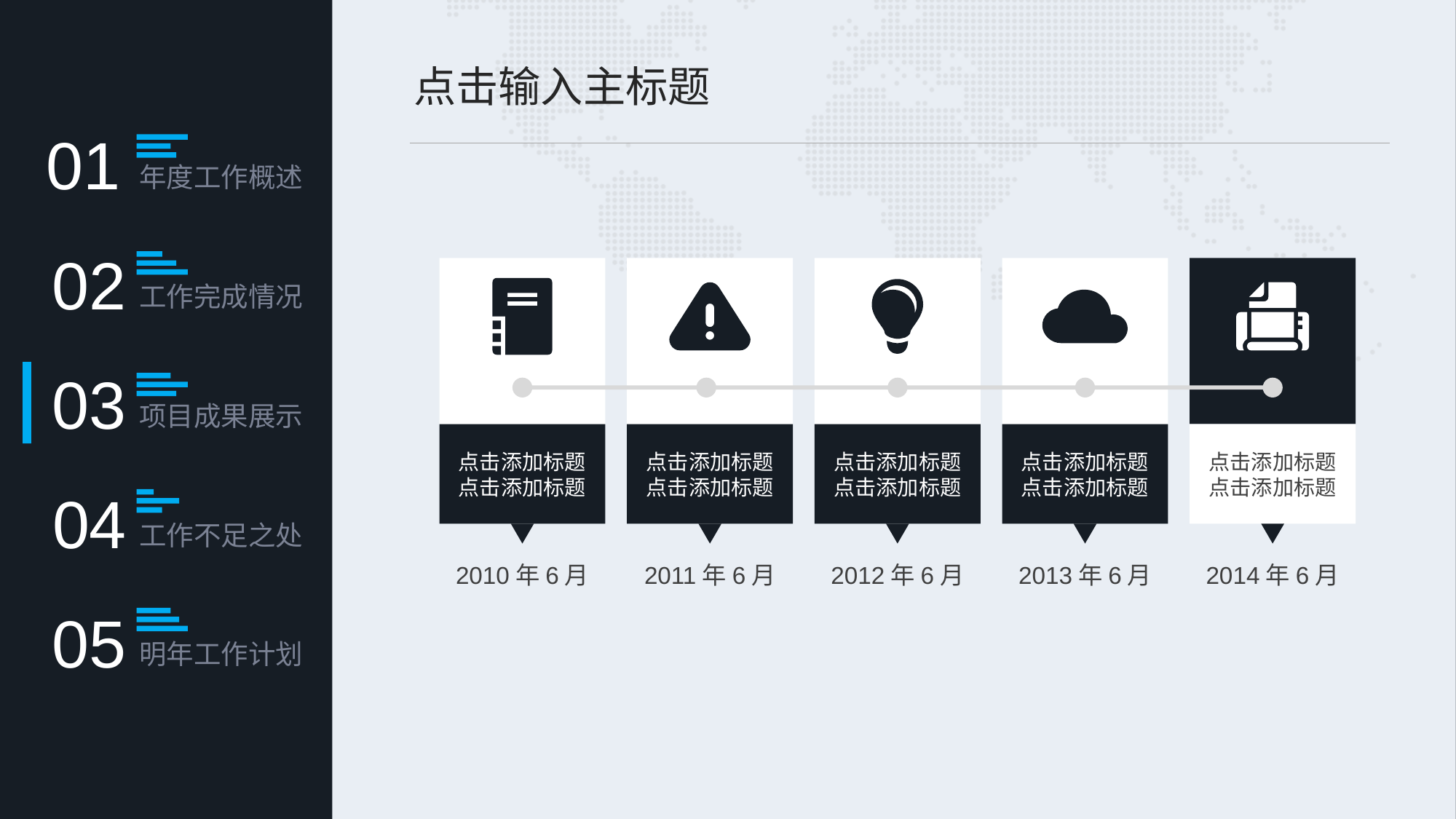

点击输入主标题

点击添加标题
点击添加标题
点击添加标题
点击添加标题
点击添加标题
点击添加标题
点击添加标题
点击添加标题
点击添加标题
点击添加标题

2010年6月
2011年6月
2012年6月
2013年6月
2014年6月